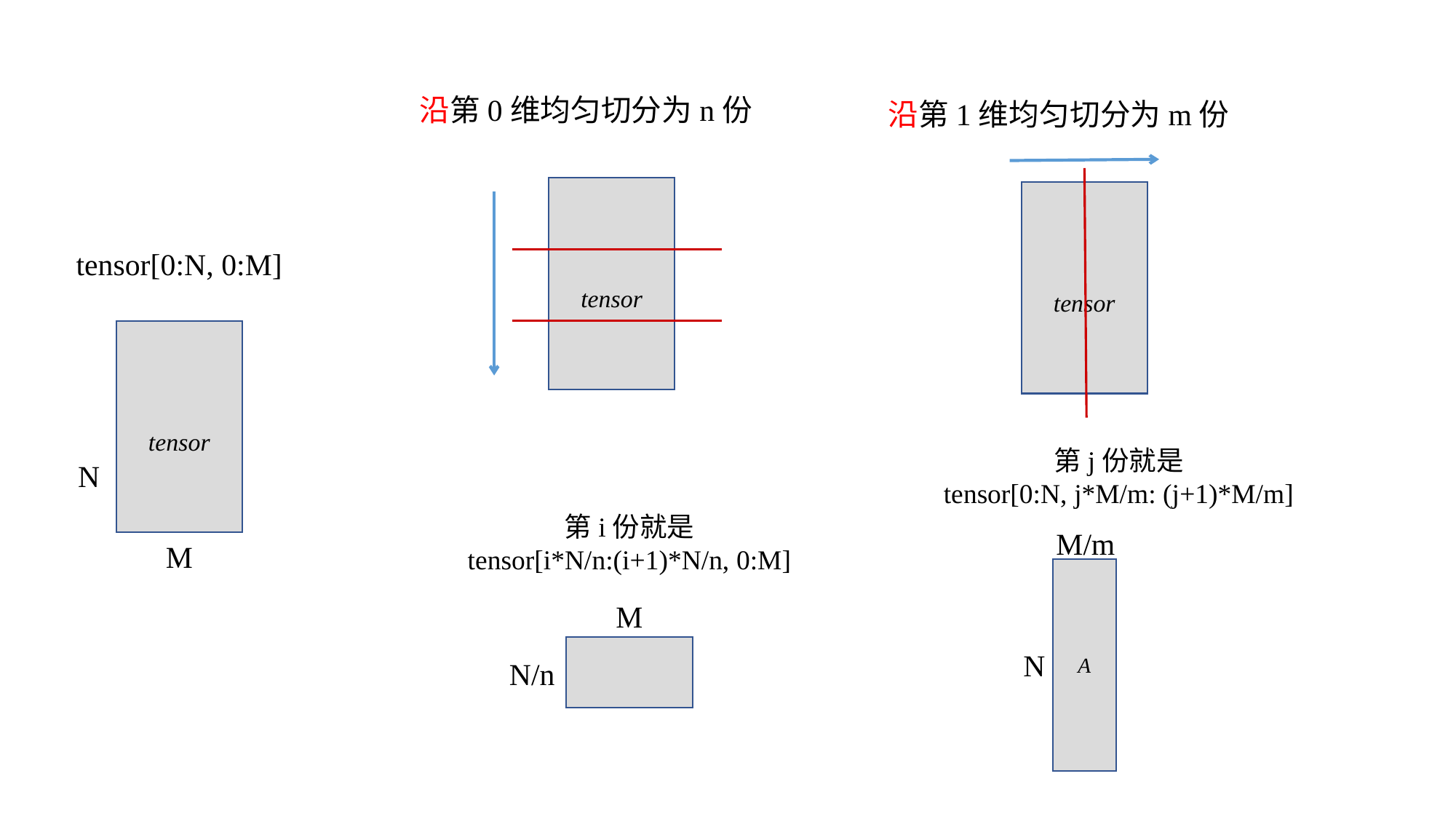

沿第0维均匀切分为n份
沿第1维均匀切分为m份
tensor
tensor
tensor[0:N, 0:M]
tensor
第j份就是
tensor[0:N, j*M/m: (j+1)*M/m]
N
第i份就是
tensor[i*N/n:(i+1)*N/n, 0:M]
M/m
M
A
M

N
N/n